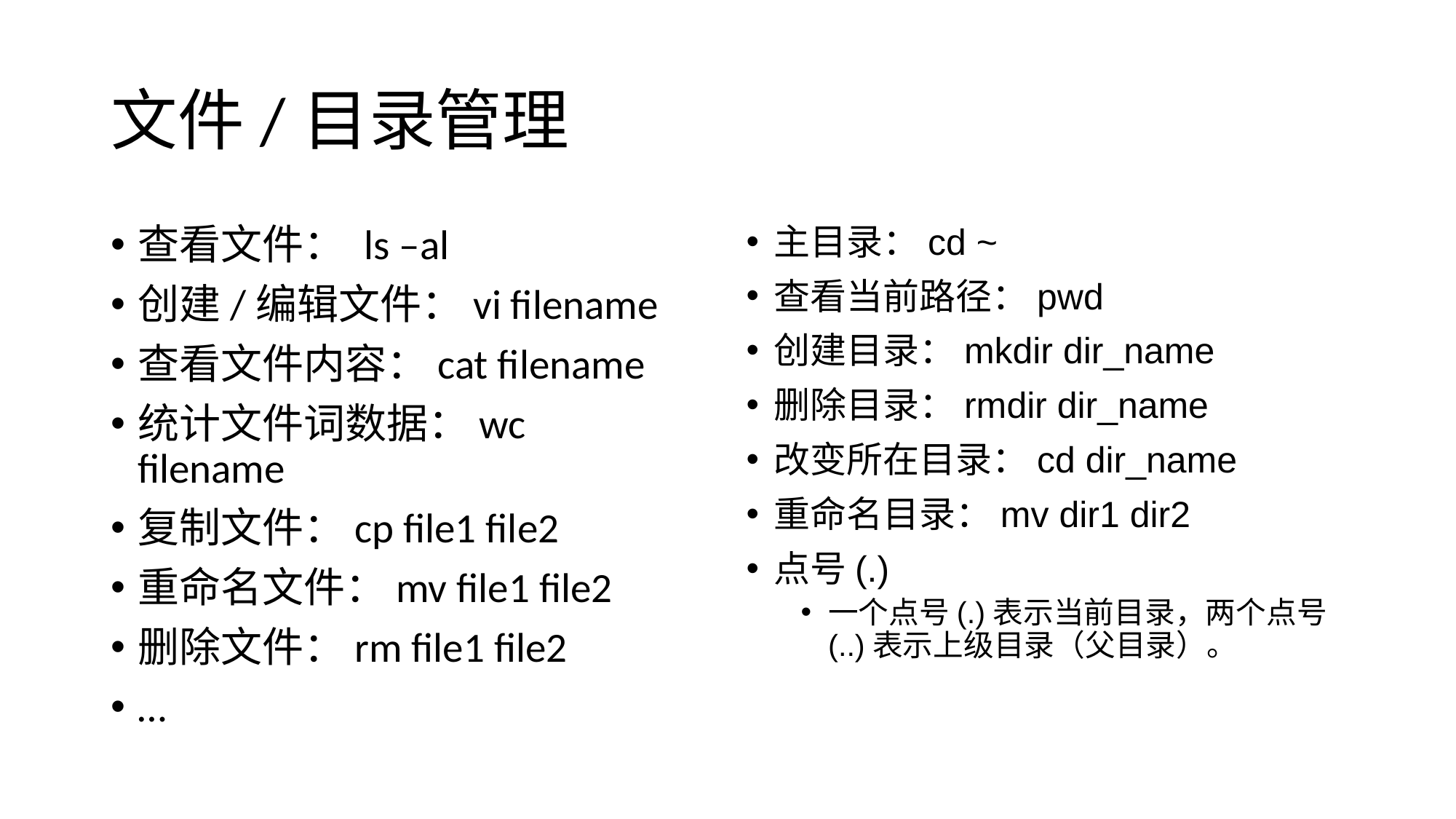

# 文件/目录管理
查看文件： ls –al
创建/编辑文件：vi filename
查看文件内容：cat filename
统计文件词数据：wc filename
复制文件：cp file1 file2
重命名文件：mv file1 file2
删除文件：rm file1 file2
…
主目录：cd ~
查看当前路径：pwd
创建目录：mkdir dir_name
删除目录：rmdir dir_name
改变所在目录：cd dir_name
重命名目录：mv dir1 dir2
点号(.)
一个点号(.)表示当前目录，两个点号(..)表示上级目录（父目录）。